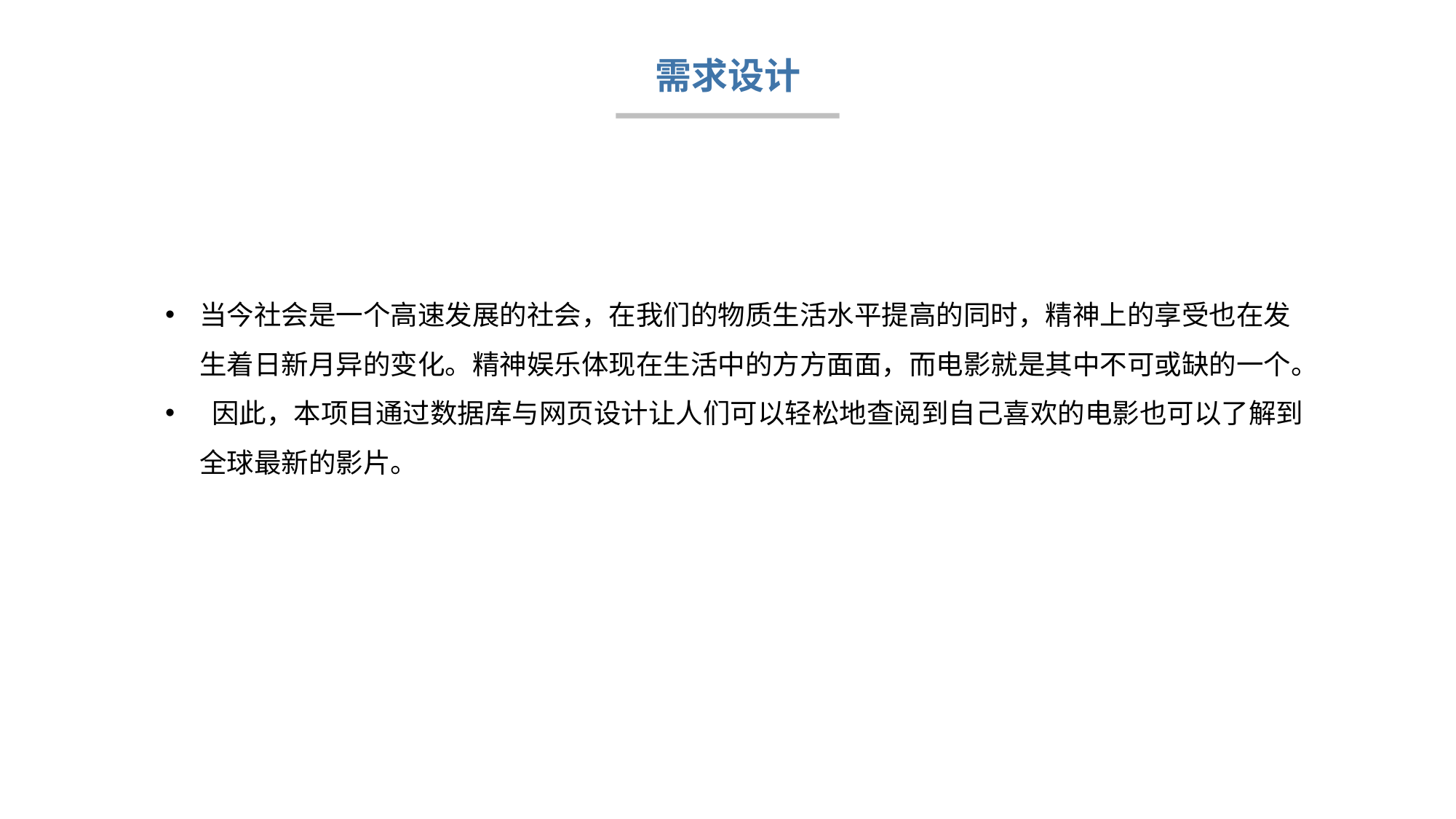

需求设计

当今社会是一个高速发展的社会，在我们的物质生活水平提高的同时，精神上的享受也在发生着日新月异的变化。精神娱乐体现在生活中的方方面面，而电影就是其中不可或缺的一个。
 因此，本项目通过数据库与网页设计让人们可以轻松地查阅到自己喜欢的电影也可以了解到全球最新的影片。